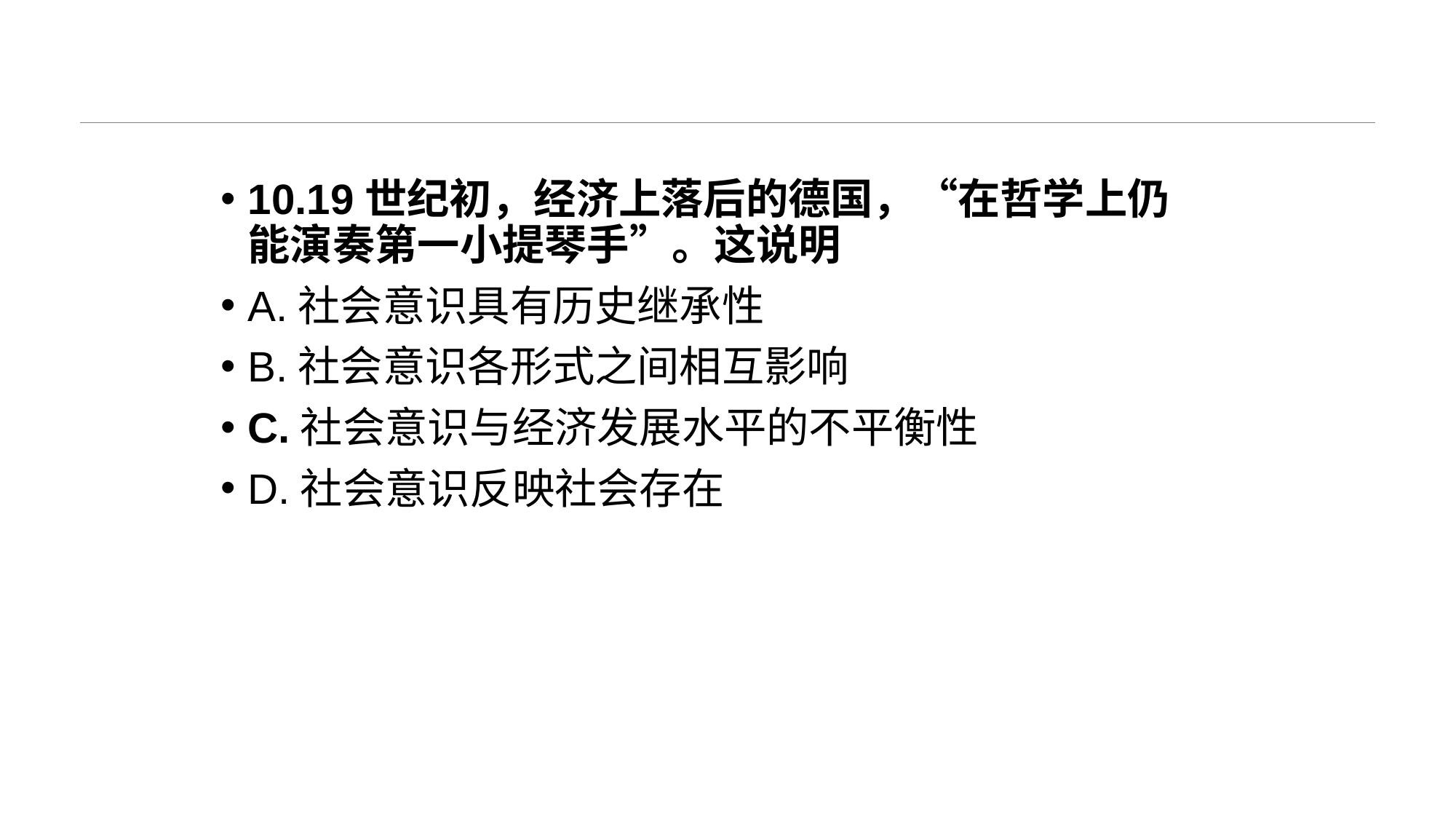

#
10.19世纪初，经济上落后的德国，“在哲学上仍能演奏第一小提琴手”。这说明
A.社会意识具有历史继承性
B.社会意识各形式之间相互影响
C.社会意识与经济发展水平的不平衡性
D.社会意识反映社会存在